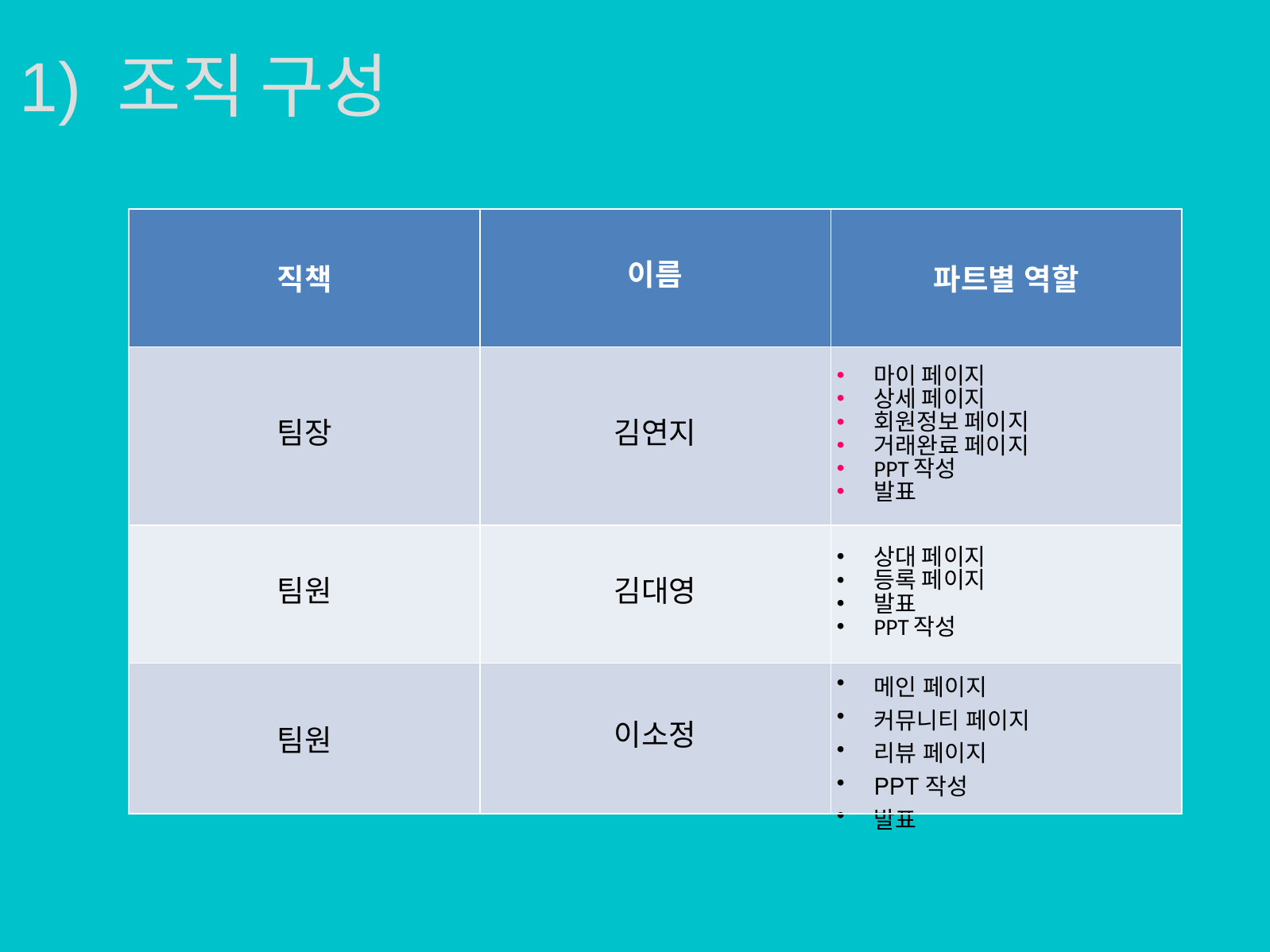

1) 조직 구성
| 직책 | 이름 | 파트별 역할 |
| --- | --- | --- |
| 팀장 | 김연지 | 마이 페이지 상세 페이지 회원정보 페이지 거래완료 페이지 PPT작성 발표 |
| 팀원 | 김대영 | 상대 페이지 등록 페이지 발표 PPT작성 |
| 팀원 | 이소정 | 메인 페이지 커뮤니티 페이지 리뷰 페이지 PPT작성 발표 |